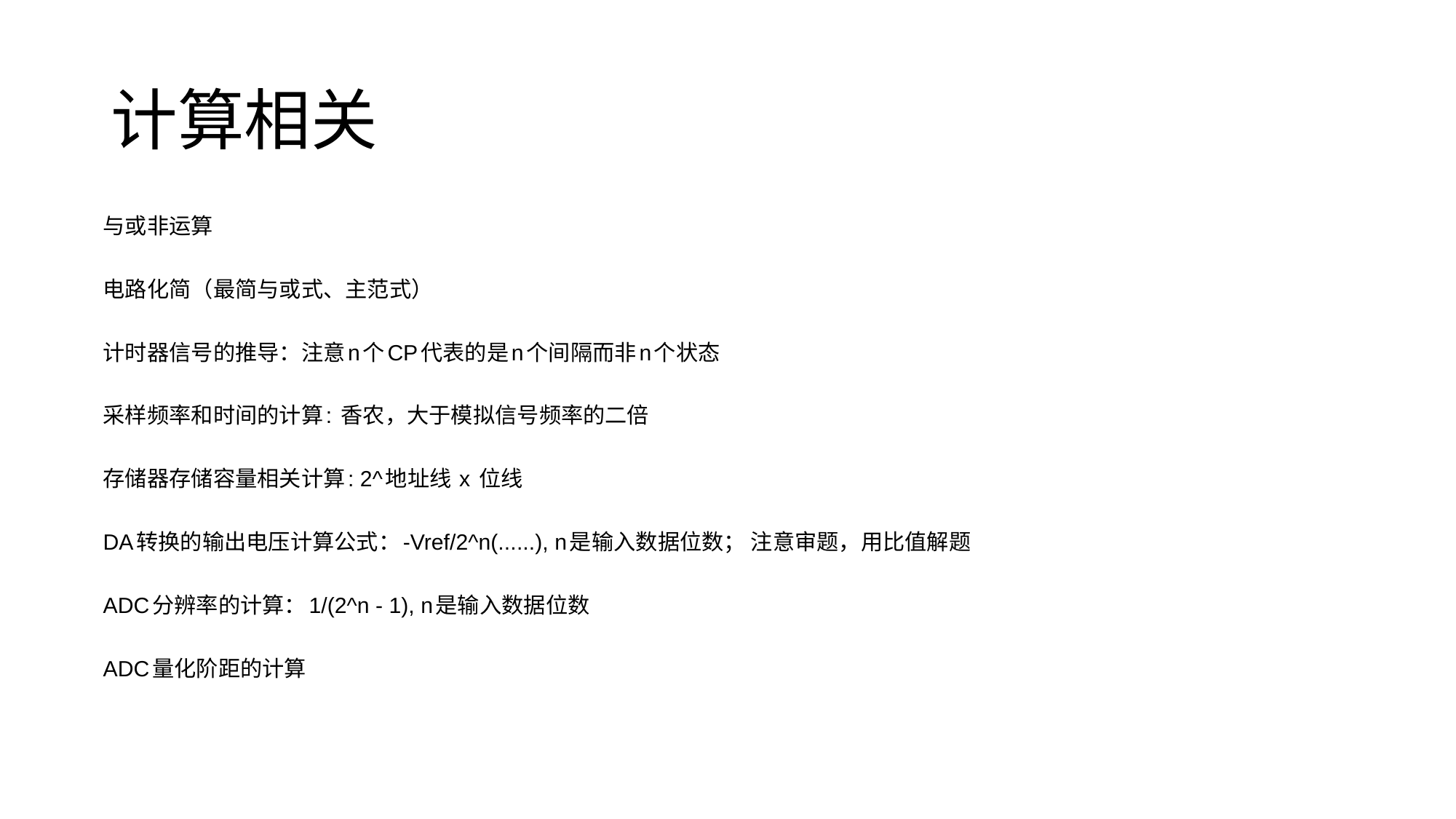

# 计算相关

与或非运算

电路化简（最简与或式、主范式）

计时器信号的推导：注意n个CP代表的是n个间隔而非n个状态

采样频率和时间的计算: 香农，大于模拟信号频率的二倍

存储器存储容量相关计算: 2^地址线 x 位线

DA转换的输出电压计算公式：-Vref/2^n(......), n是输入数据位数； 注意审题，用比值解题

ADC分辨率的计算：1/(2^n - 1), n是输入数据位数

ADC量化阶距的计算